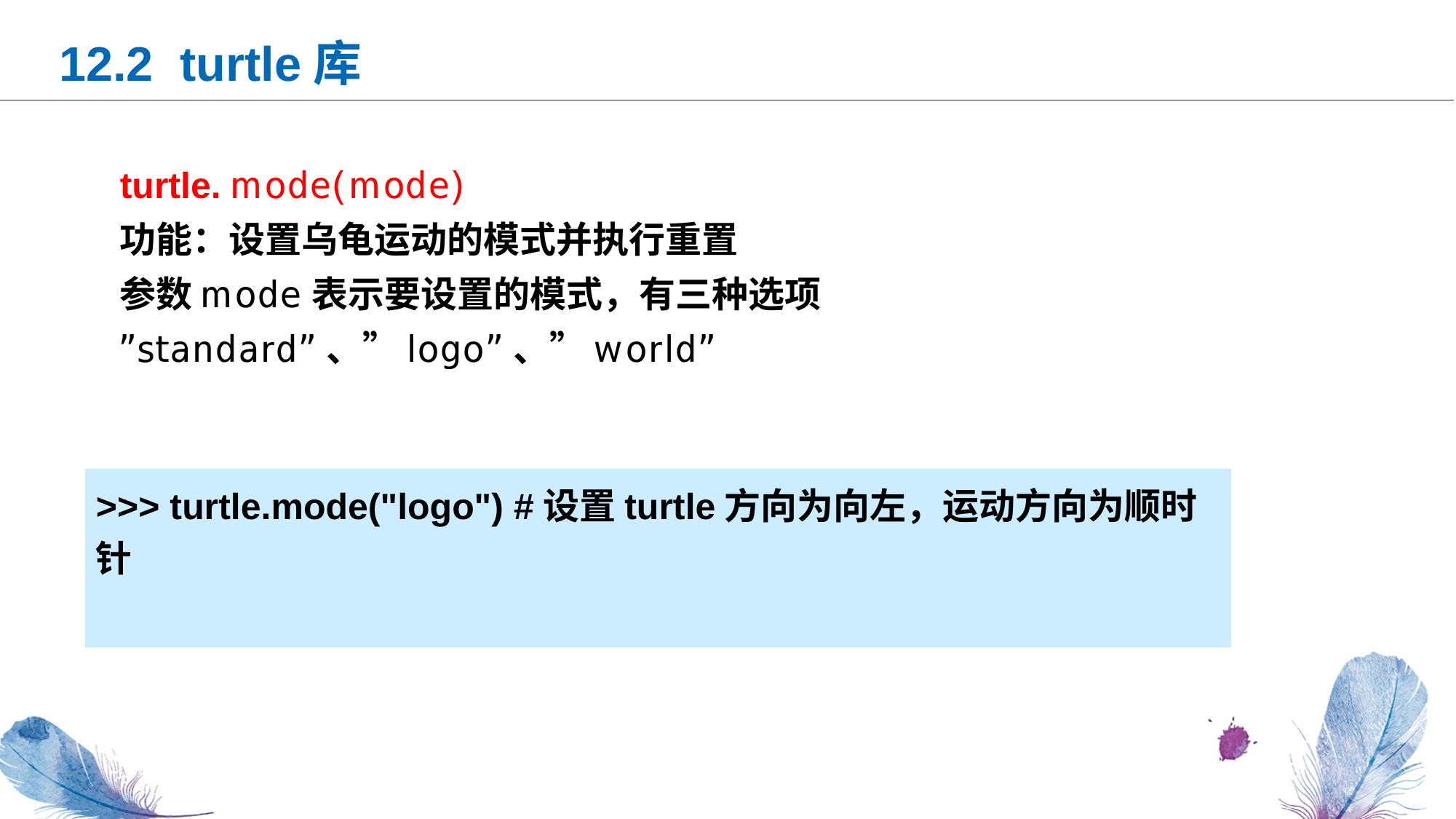

12.2  turtle库
turtle. mode(mode)
功能：设置乌龟运动的模式并执行重置
参数mode表示要设置的模式，有三种选项
”standard”、”logo”、”world”
>>> turtle.mode("logo") #设置turtle方向为向左，运动方向为顺时针